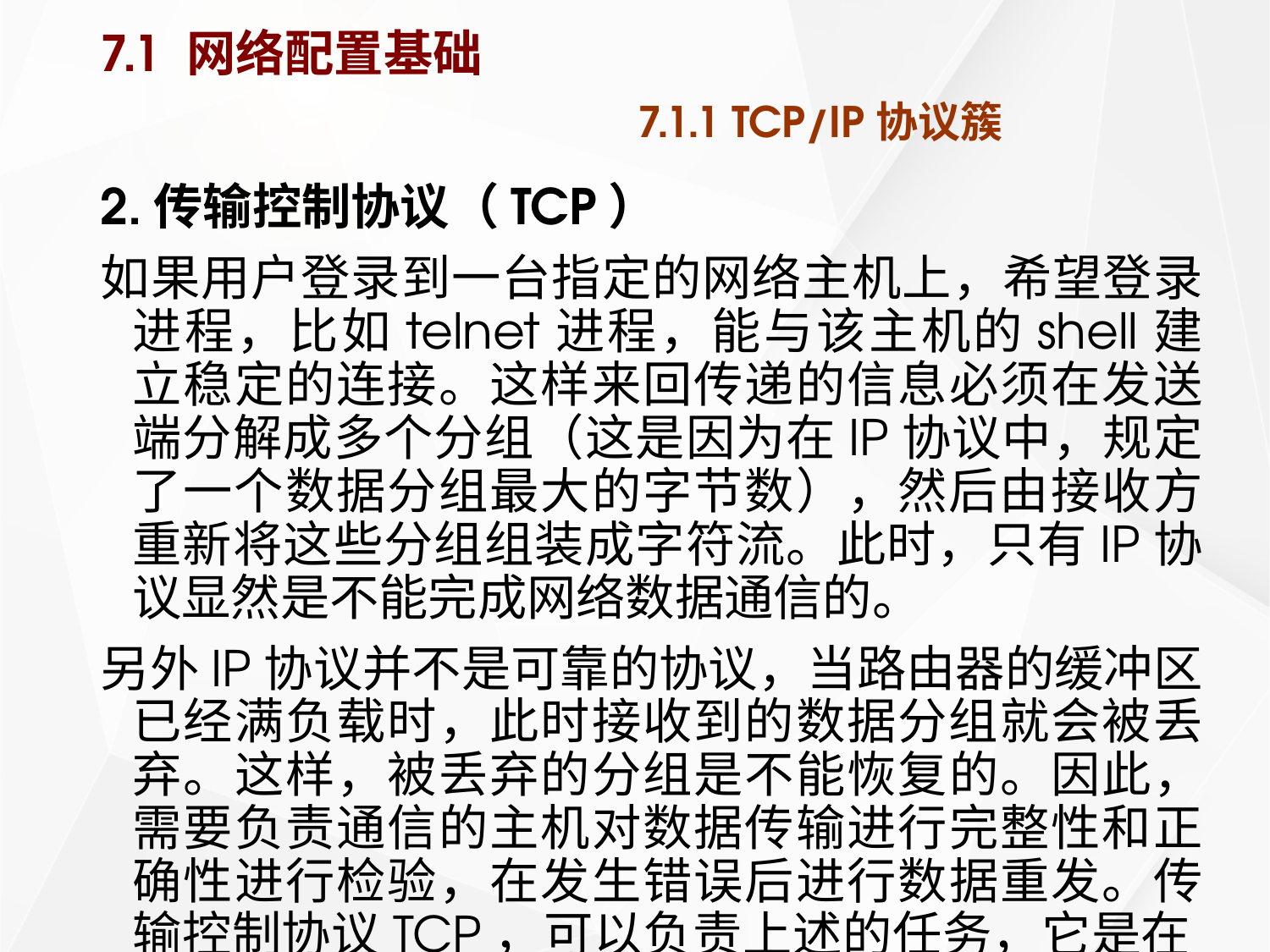

# 7.1 网络配置基础 7.1.1 TCP/IP协议簇
2.传输控制协议（TCP）
如果用户登录到一台指定的网络主机上，希望登录进程，比如telnet进程，能与该主机的shell建立稳定的连接。这样来回传递的信息必须在发送端分解成多个分组（这是因为在IP协议中，规定了一个数据分组最大的字节数），然后由接收方重新将这些分组组装成字符流。此时，只有IP协议显然是不能完成网络数据通信的。
另外IP协议并不是可靠的协议，当路由器的缓冲区已经满负载时，此时接收到的数据分组就会被丢弃。这样，被丢弃的分组是不能恢复的。因此，需要负责通信的主机对数据传输进行完整性和正确性进行检验，在发生错误后进行数据重发。传输控制协议TCP，可以负责上述的任务，它是在IP协议之上建立可靠的连接服务。TCP协议主要功能就是在本地主机和远程主机